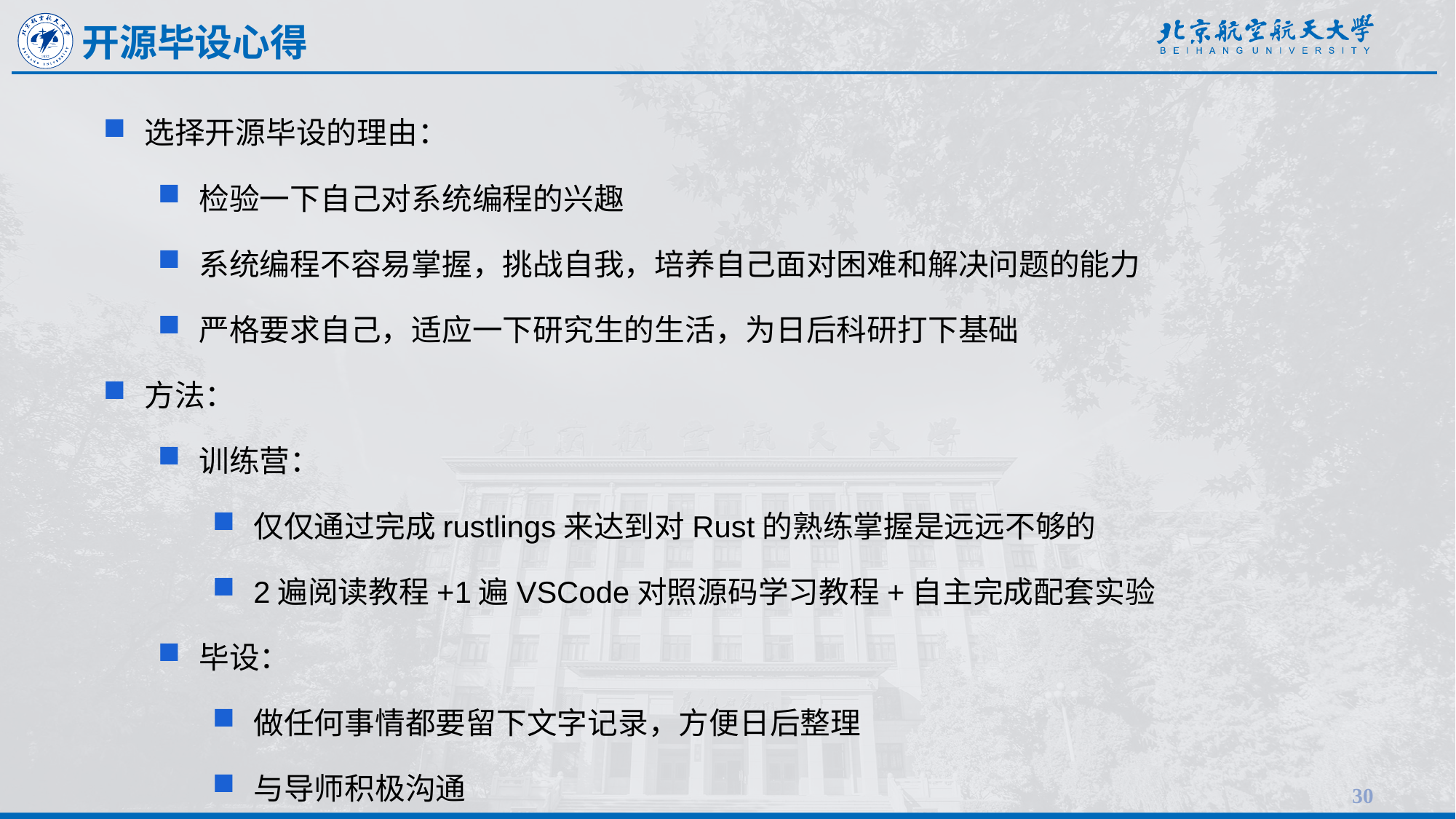

开源毕设心得
选择开源毕设的理由：
检验一下自己对系统编程的兴趣
系统编程不容易掌握，挑战自我，培养自己面对困难和解决问题的能力
严格要求自己，适应一下研究生的生活，为日后科研打下基础
方法：
训练营：
仅仅通过完成rustlings来达到对Rust的熟练掌握是远远不够的
2遍阅读教程+1遍VSCode对照源码学习教程+自主完成配套实验
毕设：
做任何事情都要留下文字记录，方便日后整理
与导师积极沟通
30